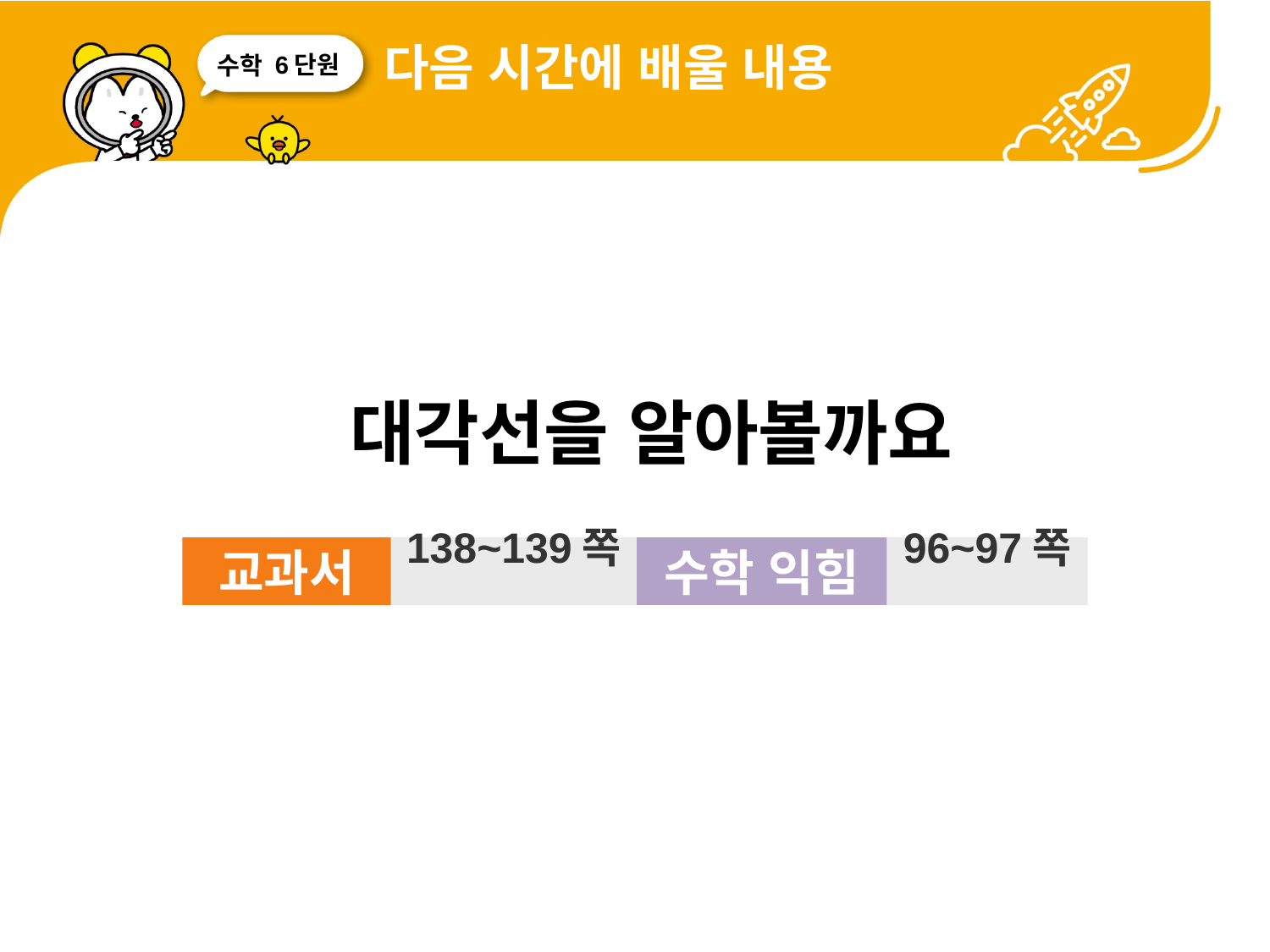

다음 시간에 배울 내용
6단원
 대각선을 알아볼까요
교과서
138~139쪽
수학 익힘
96~97쪽